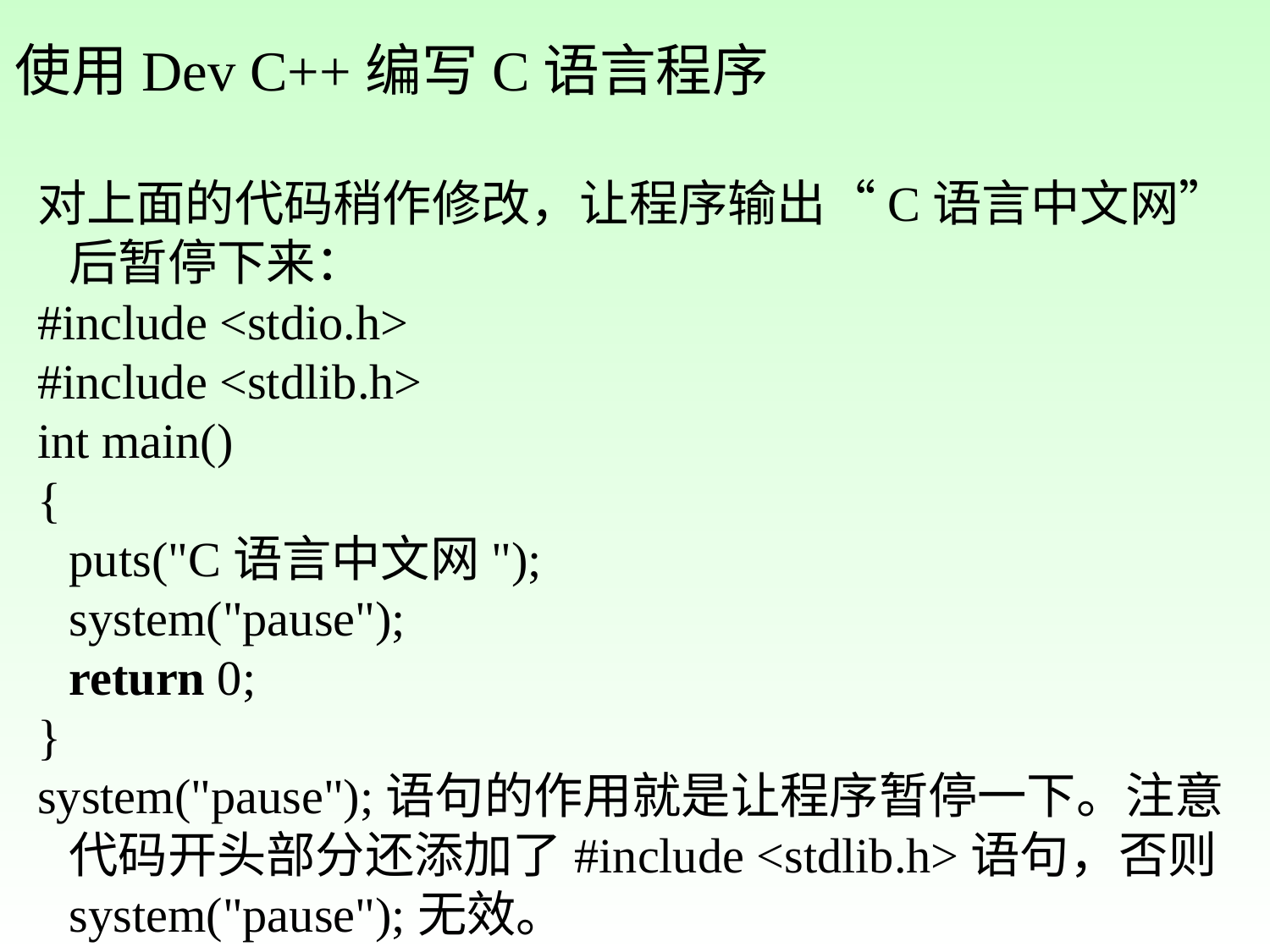

使用Dev C++编写C语言程序
对上面的代码稍作修改，让程序输出“C语言中文网”后暂停下来：
#include <stdio.h>
#include <stdlib.h>
int main()
{
	puts("C语言中文网");
	system("pause");
	return 0;
}
system("pause");语句的作用就是让程序暂停一下。注意代码开头部分还添加了#include <stdlib.h>语句，否则system("pause");无效。